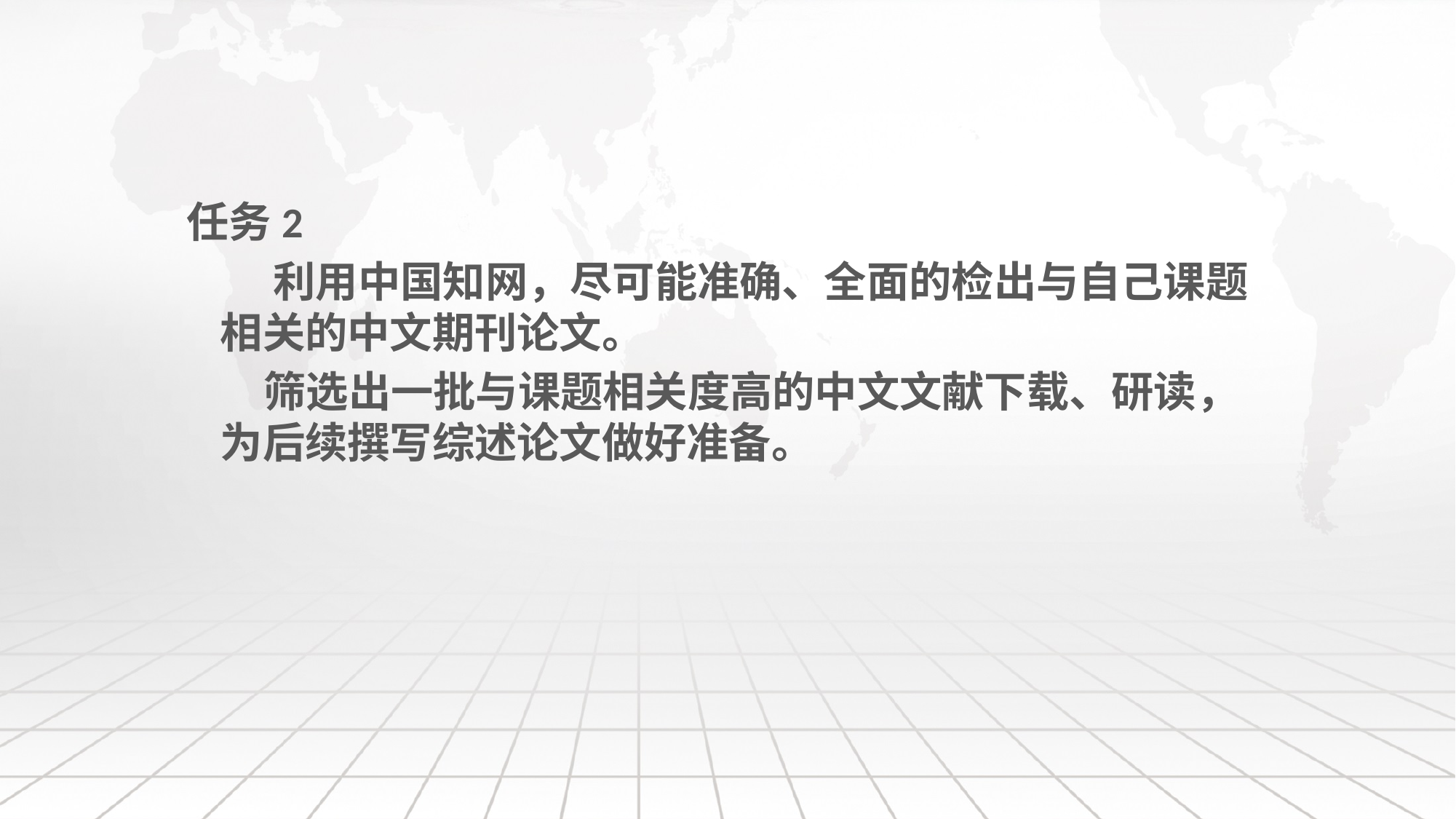

任务2
            利用中国知网，尽可能准确、全面的检出与自己课题相关的中文期刊论文。
           筛选出一批与课题相关度高的中文文献下载、研读，为后续撰写综述论文做好准备。